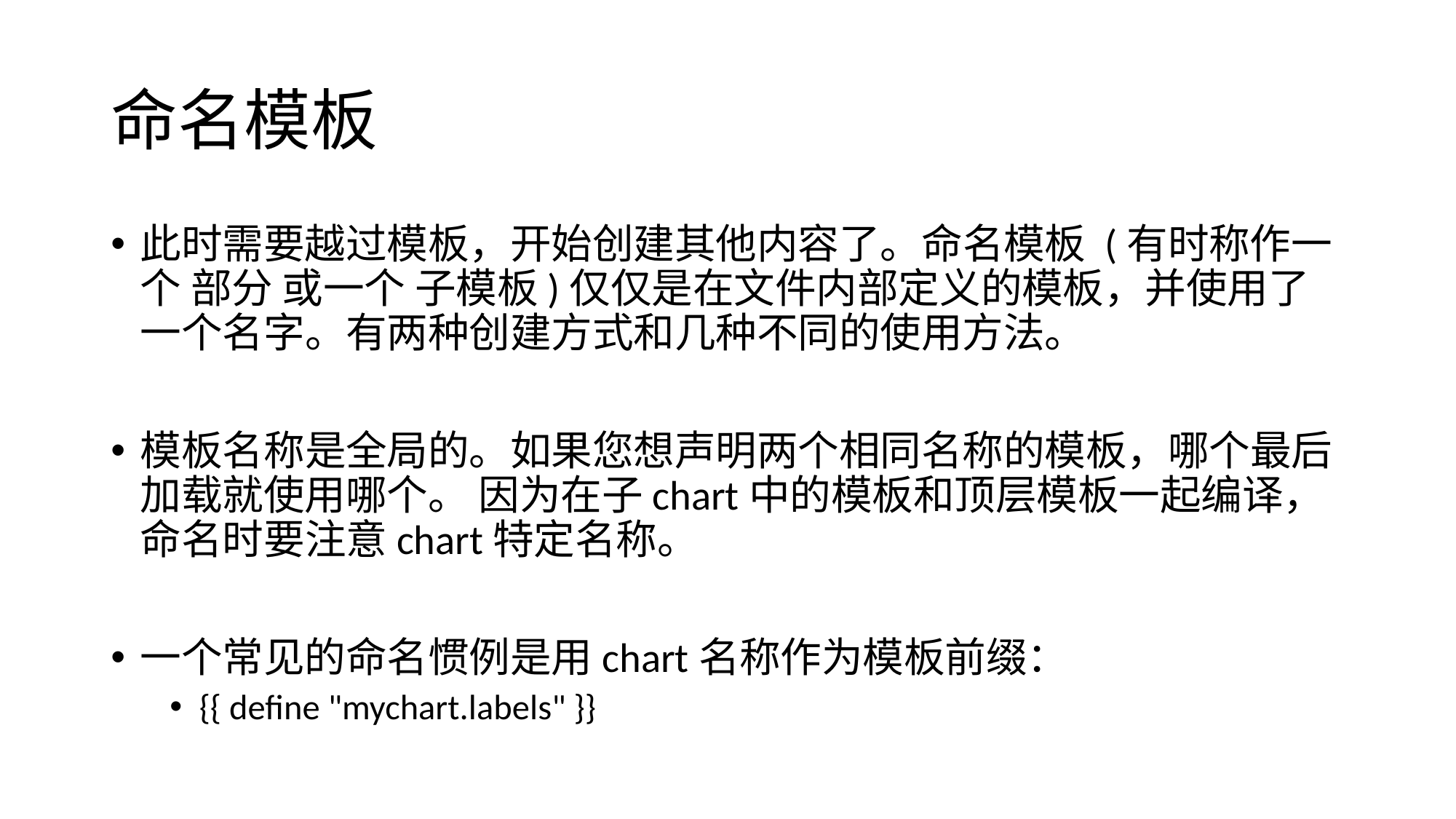

# 命名模板
此时需要越过模板，开始创建其他内容了。命名模板 (有时称作一个 部分 或一个 子模板)仅仅是在文件内部定义的模板，并使用了一个名字。有两种创建方式和几种不同的使用方法。

模板名称是全局的。如果您想声明两个相同名称的模板，哪个最后加载就使用哪个。 因为在子chart中的模板和顶层模板一起编译，命名时要注意chart特定名称。

一个常见的命名惯例是用chart名称作为模板前缀：
{{ define "mychart.labels" }}